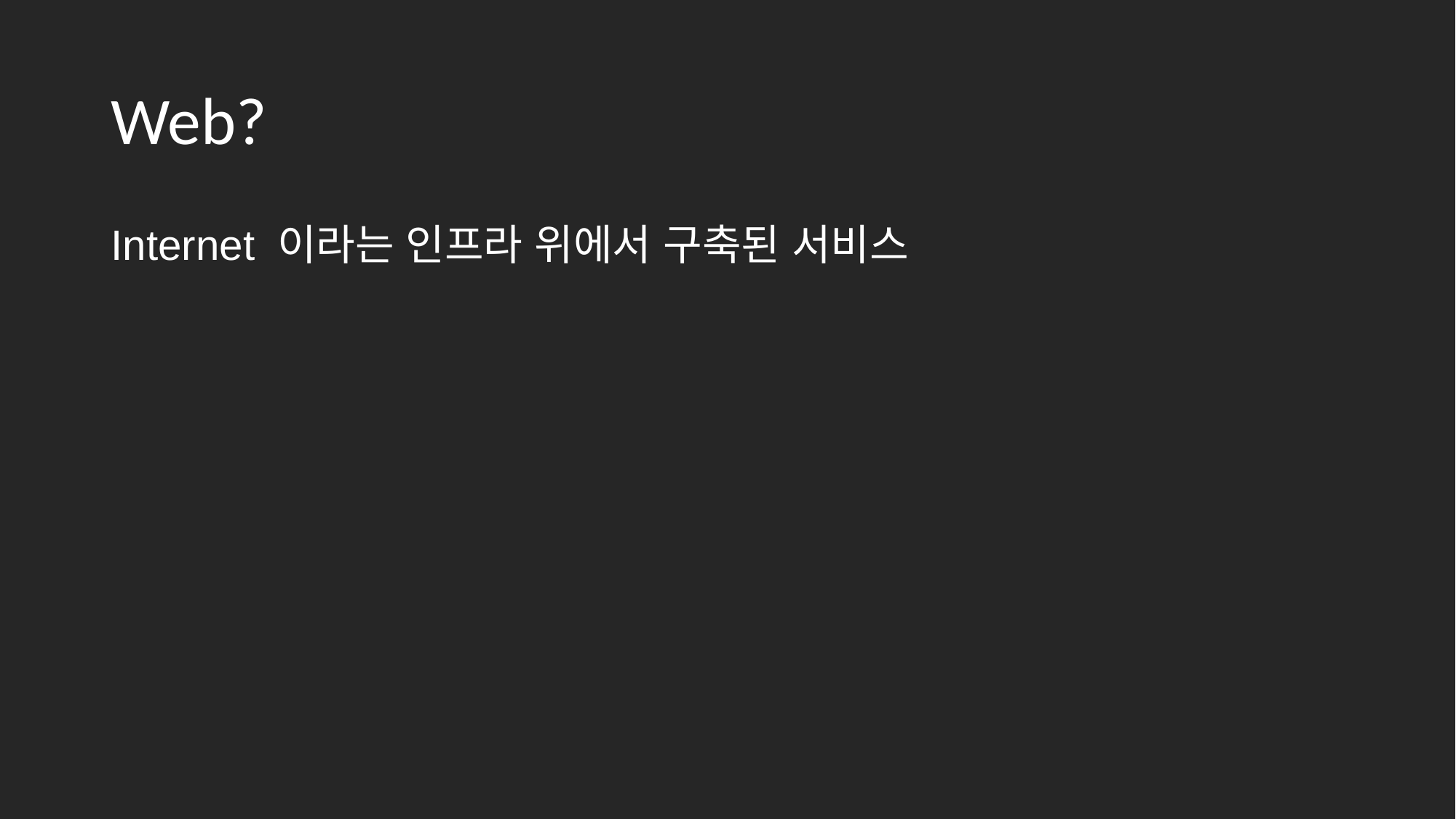

# Web?
Internet 이라는 인프라 위에서 구축된 서비스